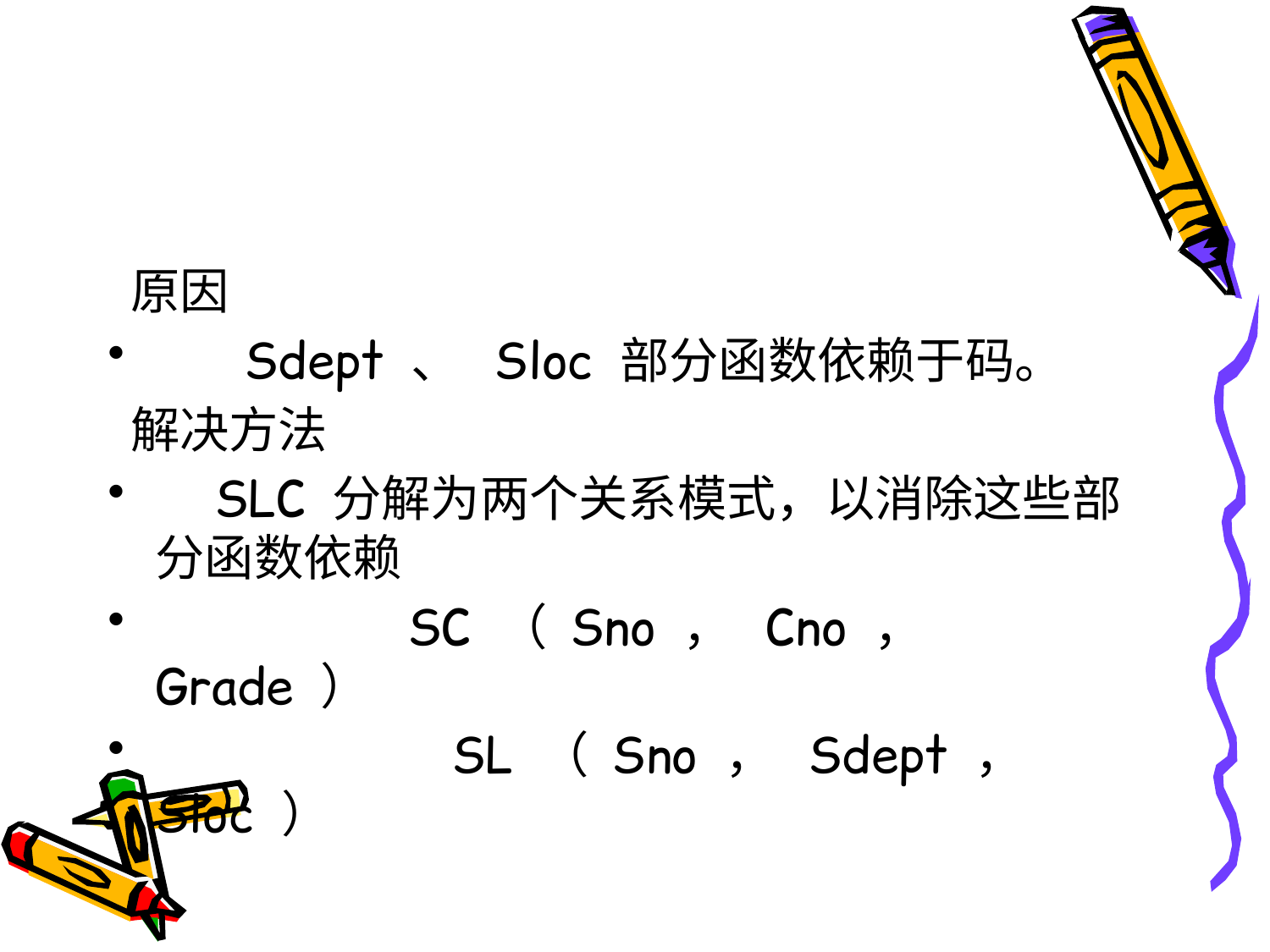

#
 原因
      Sdept 、  Sloc 部分函数依赖于码。
 解决方法
    SLC 分解为两个关系模式，以消除这些部分函数依赖
                 SC （ Sno ，  Cno ，  Grade ）
                    SL （ Sno ，  Sdept ，  Sloc ）